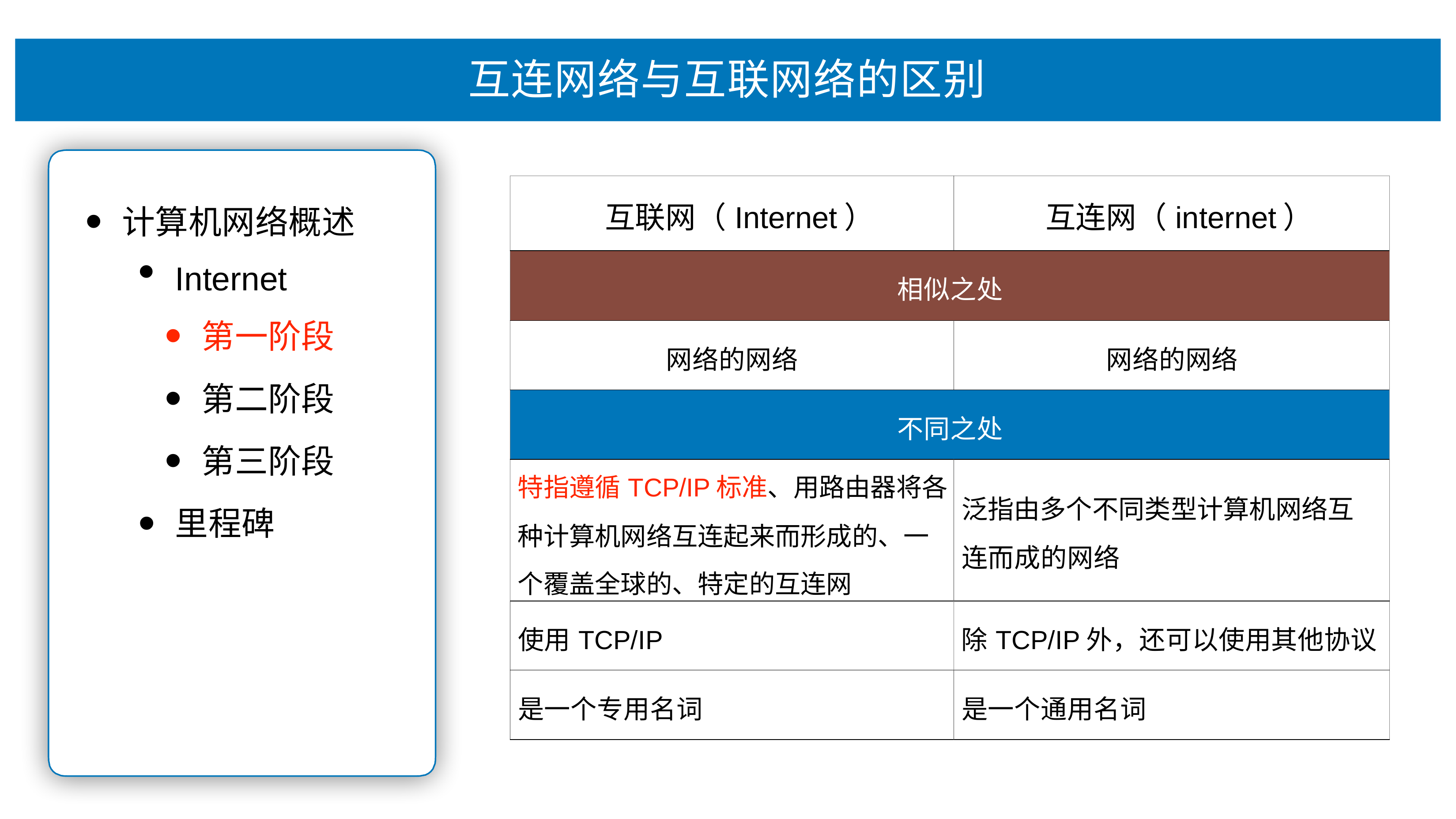

# 互连⽹络与互联⽹络的区别

| 互联⽹（Internet） | 互连⽹（internet） |
| --- | --- |
| 相似之处 |  |
| ⽹络的⽹络 | ⽹络的⽹络 |
| 不同之处 |  |
| 特指遵循TCP/IP标准、⽤路由器将各 种计算机⽹络互连起来⽽形成的、⼀ 个覆盖全球的、特定的互连⽹ | 泛指由多个不同类型计算机⽹络互 连⽽成的⽹络 |
| 使⽤TCP/IP | 除TCP/IP外，还可以使⽤其他协议 |
| 是⼀个专⽤名词 | 是⼀个通⽤名词 |
计算机⽹络概述
Internet
第⼀阶段
第⼆阶段
第三阶段
⾥程碑